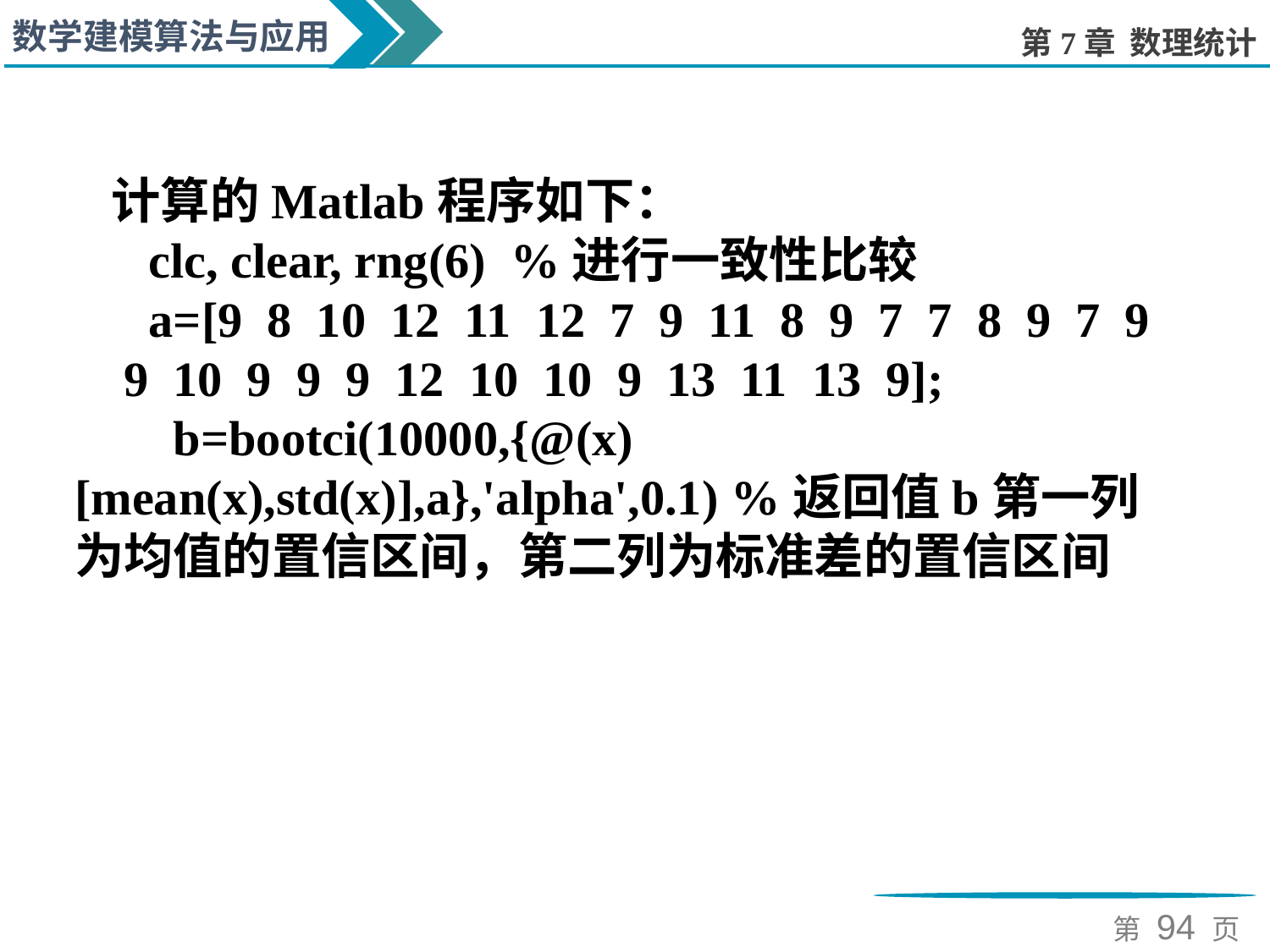

计算的Matlab程序如下：
clc, clear, rng(6)  %进行一致性比较
a=[9  8  10  12  11  12  7  9  11  8  9  7  7  8  9  7  9  9  10  9  9  9  12  10  10  9  13  11  13  9];
b=bootci(10000,{@(x)[mean(x),std(x)],a},'alpha',0.1) %返回值b第一列为均值的置信区间，第二列为标准差的置信区间